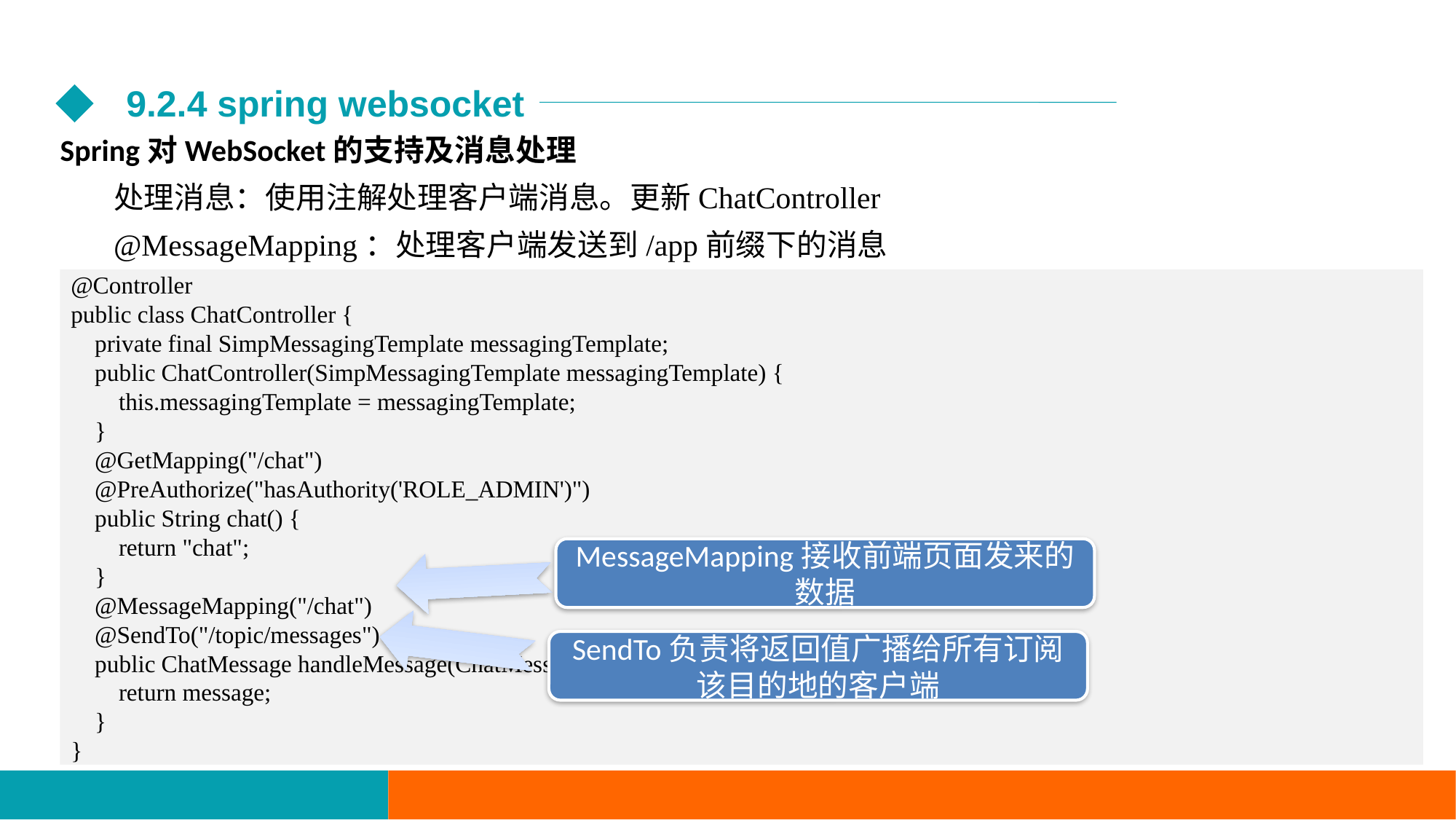

9.2.4 spring websocket
Spring对WebSocket的支持及消息处理

处理消息：使用注解处理客户端消息。更新ChatController
@MessageMapping：处理客户端发送到/app前缀下的消息

@Controller
public class ChatController {
    private final SimpMessagingTemplate messagingTemplate;
    public ChatController(SimpMessagingTemplate messagingTemplate) {
        this.messagingTemplate = messagingTemplate;
    }
    @GetMapping("/chat")
    @PreAuthorize("hasAuthority('ROLE_ADMIN')")
    public String chat() {
        return "chat";
    }
    @MessageMapping("/chat")
    @SendTo("/topic/messages")
    public ChatMessage handleMessage(ChatMessage message) {
        return message;
    }
}

MessageMapping接收前端页面发来的数据

SendTo负责将返回值广播给所有订阅该目的地的客户端